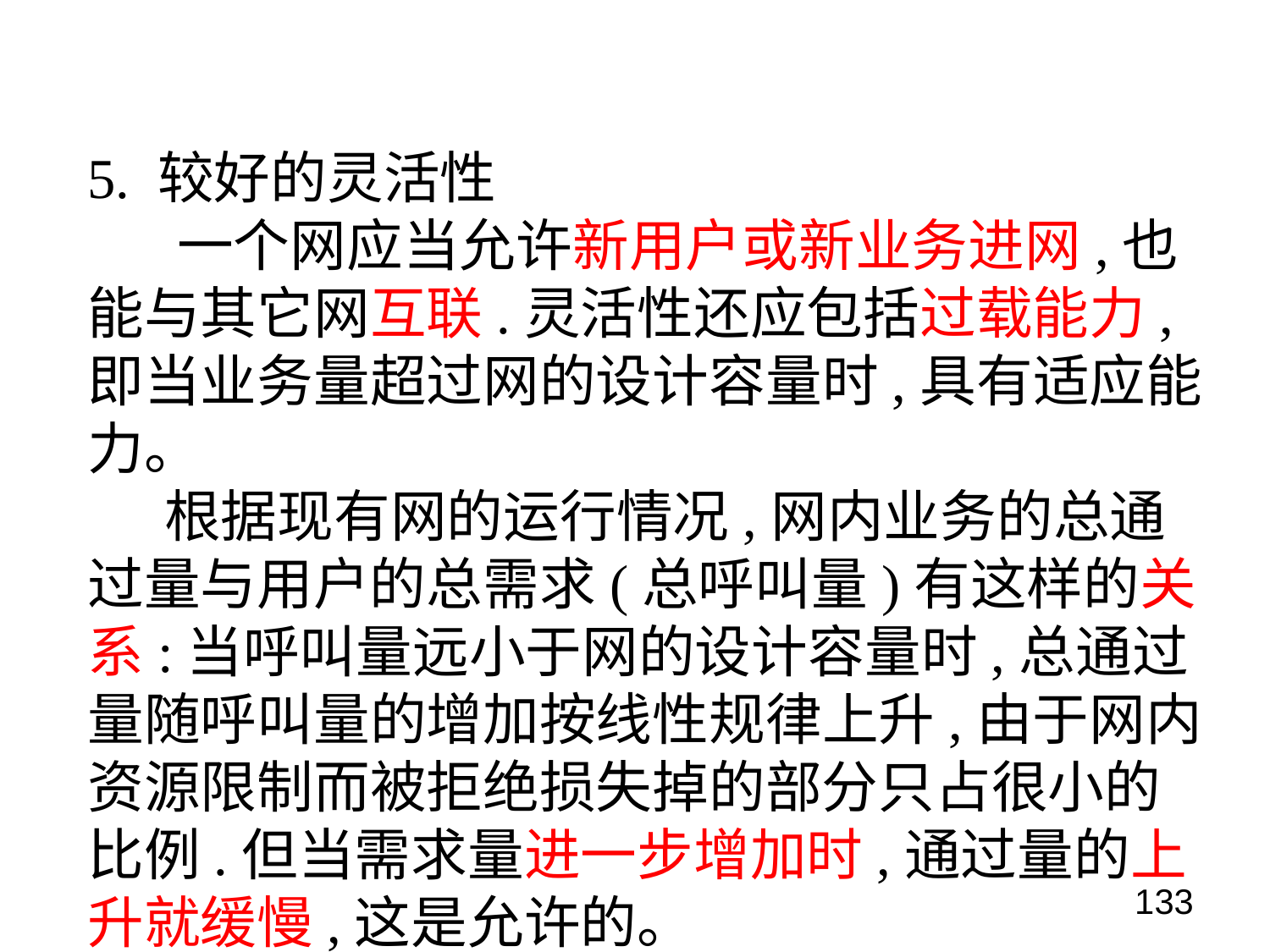

5. 较好的灵活性
      一个网应当允许新用户或新业务进网,也能与其它网互联.灵活性还应包括过载能力,即当业务量超过网的设计容量时,具有适应能力。
     根据现有网的运行情况,网内业务的总通过量与用户的总需求(总呼叫量)有这样的关系:当呼叫量远小于网的设计容量时,总通过量随呼叫量的增加按线性规律上升,由于网内资源限制而被拒绝损失掉的部分只占很小的比例.但当需求量进一步增加时,通过量的上升就缓慢,这是允许的。
133